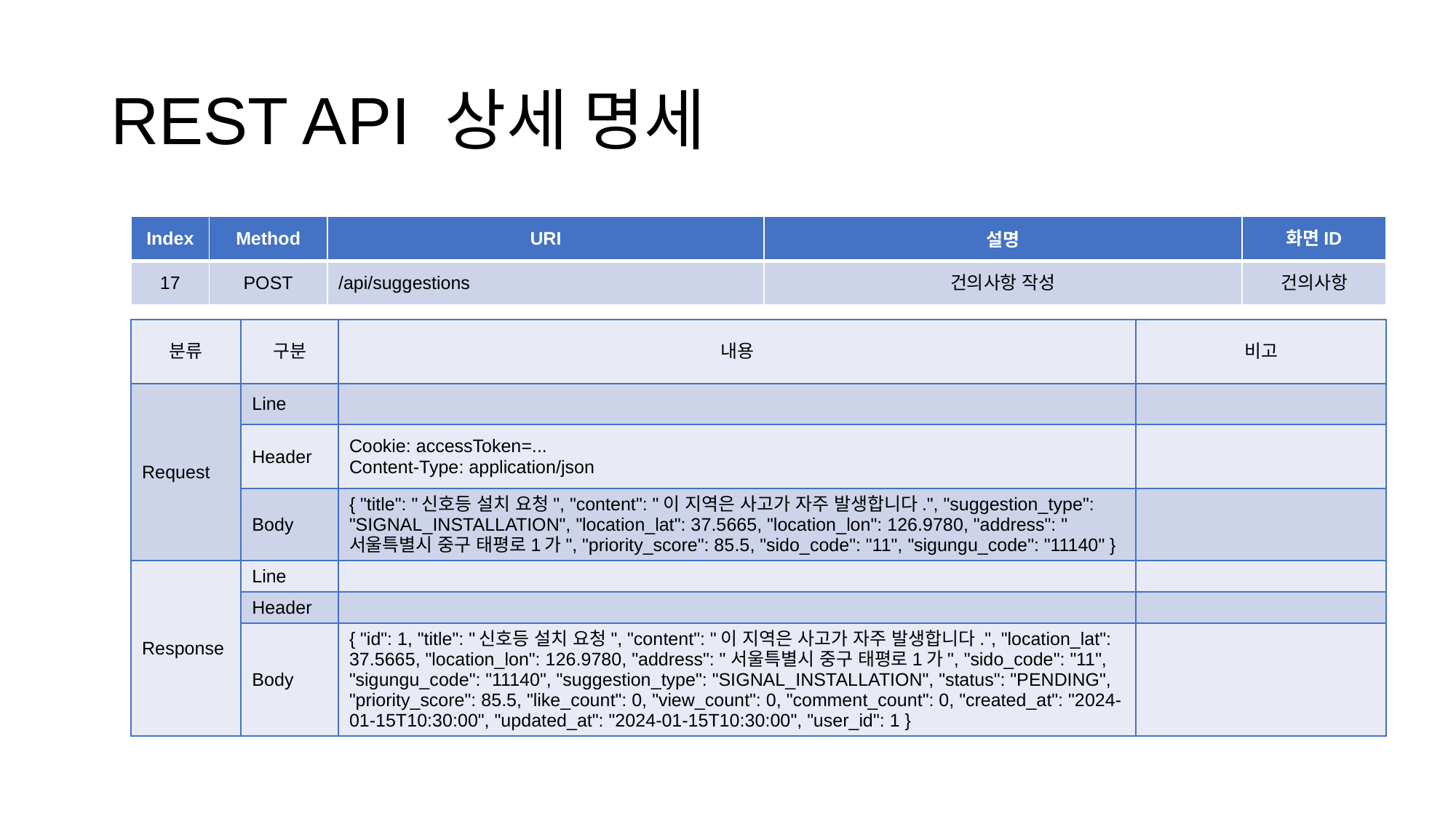

# REST API 상세 명세
| Index | Method | URI | 설명 | 화면ID |
| --- | --- | --- | --- | --- |
| 17 | POST | /api/suggestions | 건의사항 작성 | 건의사항 |
| 분류 | 구분 | 내용 | 비고 |
| --- | --- | --- | --- |
| Request | Line |  |  |
|  | Header | Cookie: accessToken=... Content-Type: application/json |  |
|  | Body | { "title": "신호등 설치 요청", "content": "이 지역은 사고가 자주 발생합니다.", "suggestion\_type": "SIGNAL\_INSTALLATION", "location\_lat": 37.5665, "location\_lon": 126.9780, "address": "서울특별시 중구 태평로1가", "priority\_score": 85.5, "sido\_code": "11", "sigungu\_code": "11140" } |  |
| Response | Line |  |  |
|  | Header |  |  |
|  | Body | { "id": 1, "title": "신호등 설치 요청", "content": "이 지역은 사고가 자주 발생합니다.", "location\_lat": 37.5665, "location\_lon": 126.9780, "address": "서울특별시 중구 태평로1가", "sido\_code": "11", "sigungu\_code": "11140", "suggestion\_type": "SIGNAL\_INSTALLATION", "status": "PENDING", "priority\_score": 85.5, "like\_count": 0, "view\_count": 0, "comment\_count": 0, "created\_at": "2024-01-15T10:30:00", "updated\_at": "2024-01-15T10:30:00", "user\_id": 1 } |  |